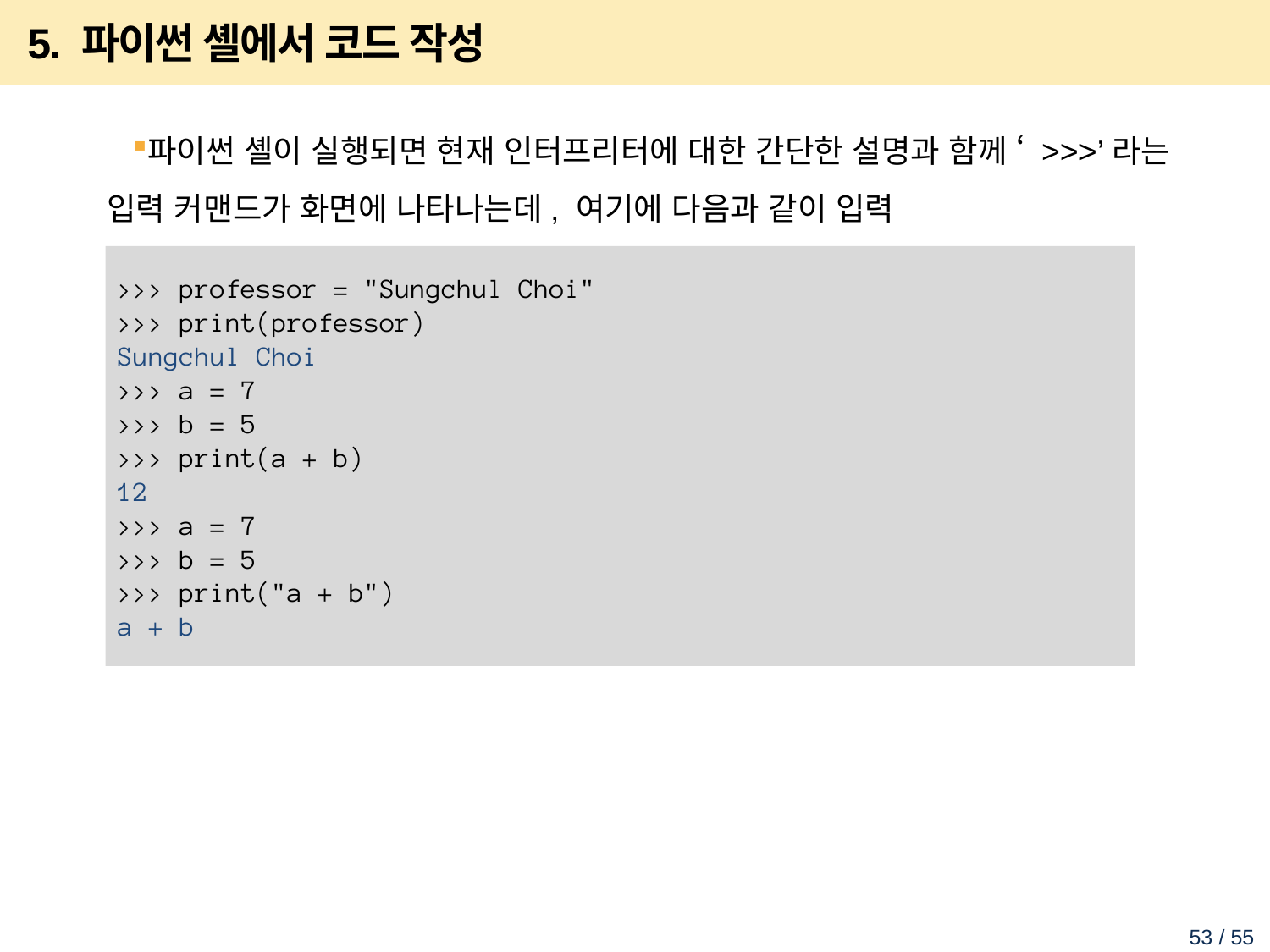

# 5. 파이썬 셸에서 코드 작성
파이썬 셸이 실행되면 현재 인터프리터에 대한 간단한 설명과 함께 ‘ >>>’라는 입력 커맨드가 화면에 나타나는데, 여기에 다음과 같이 입력
>>> professor = "Sungchul Choi"
>>> print(professor)
Sungchul Choi
>>> a = 7
>>> b = 5
>>> print(a + b)
12
>>> a = 7
>>> b = 5
>>> print("a + b")
a + b